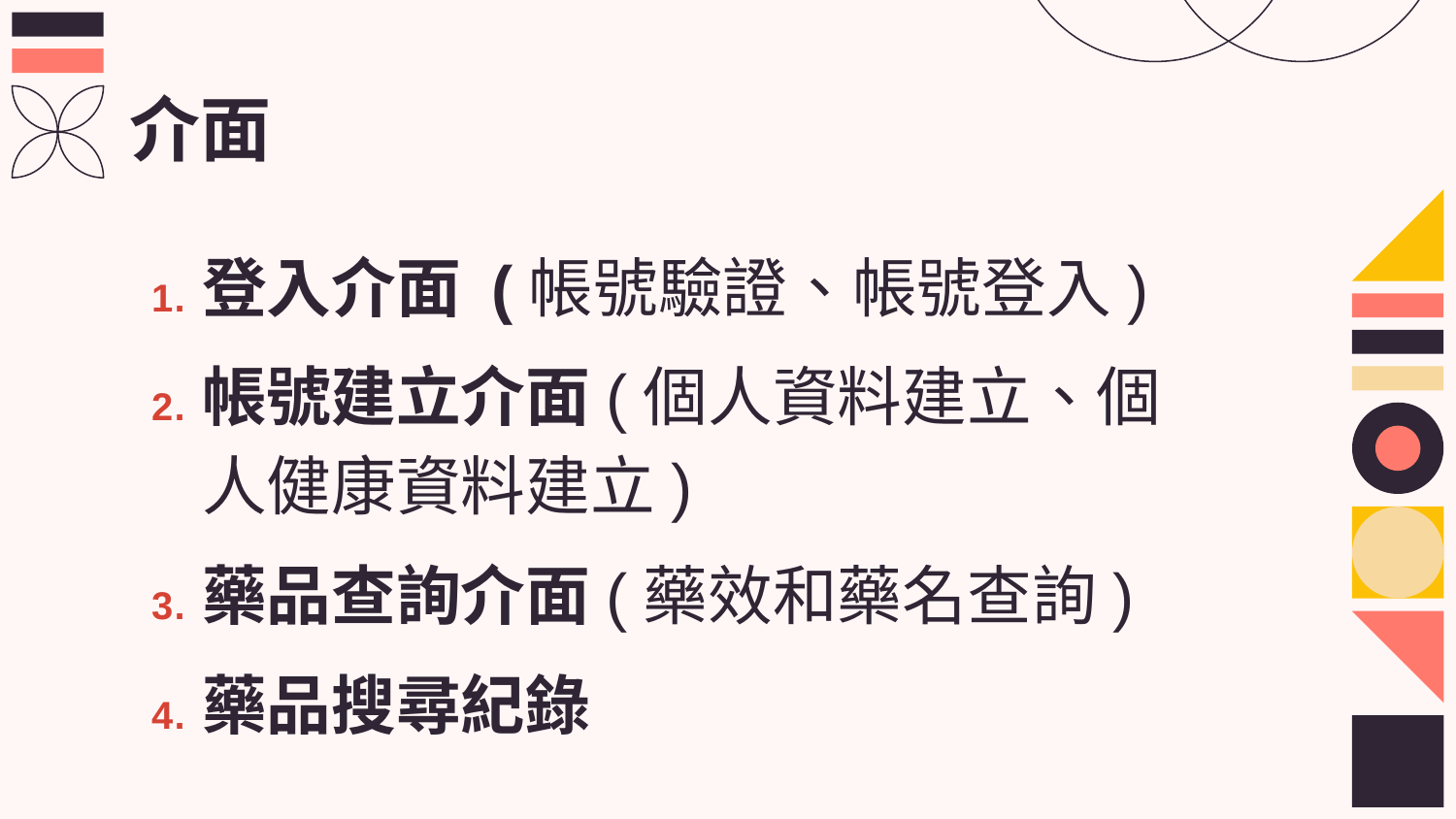

# 介面
登入介面 (帳號驗證、帳號登入)
帳號建立介面(個人資料建立、個人健康資料建立)
藥品查詢介面(藥效和藥名查詢)
藥品搜尋紀錄